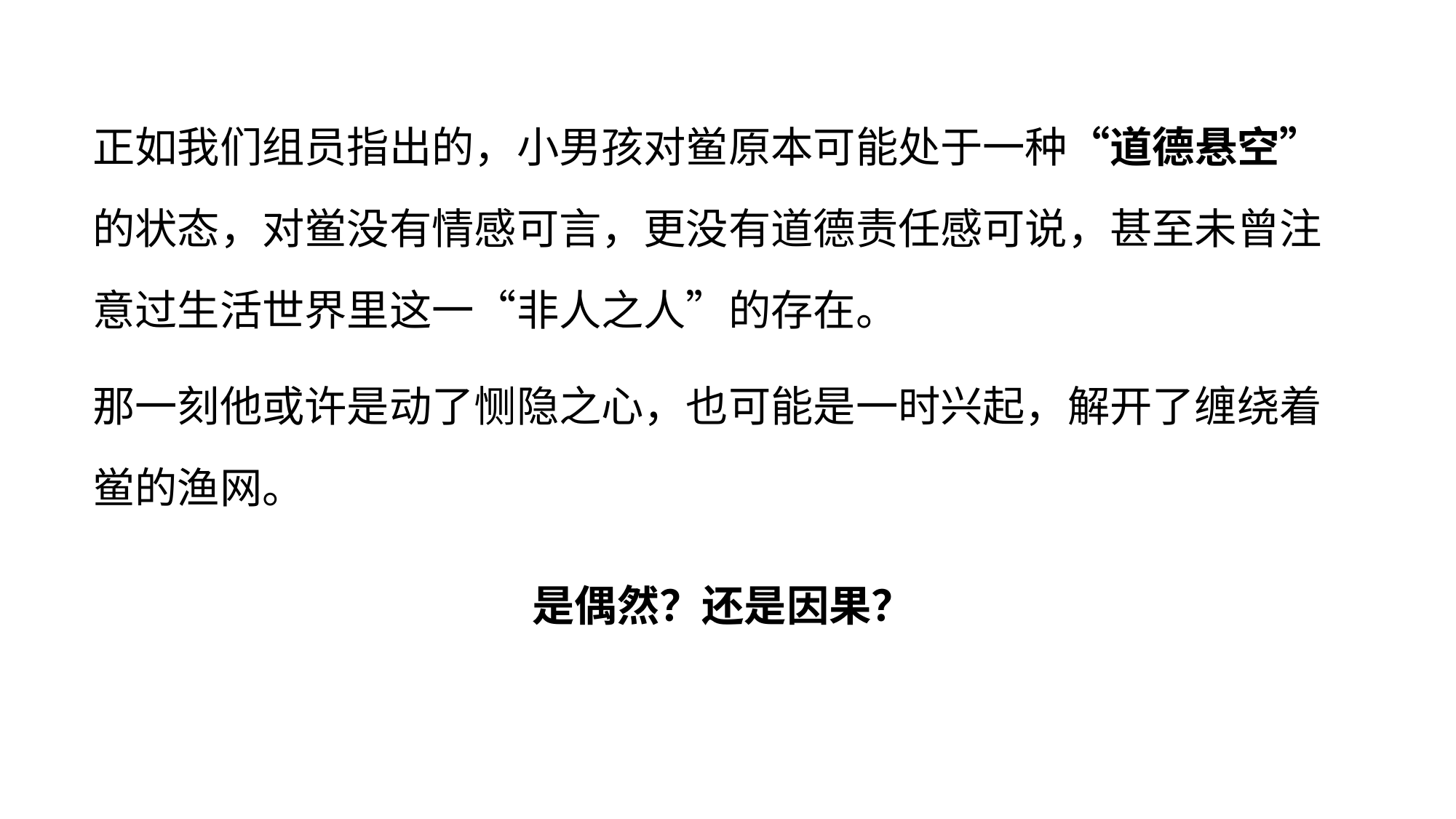

正如我们组员指出的，小男孩对鲎原本可能处于一种“道德悬空”的状态，对鲎没有情感可言，更没有道德责任感可说，甚至未曾注意过生活世界里这一“非人之人”的存在。
那一刻他或许是动了恻隐之心，也可能是一时兴起，解开了缠绕着鲎的渔网。

是偶然？还是因果？